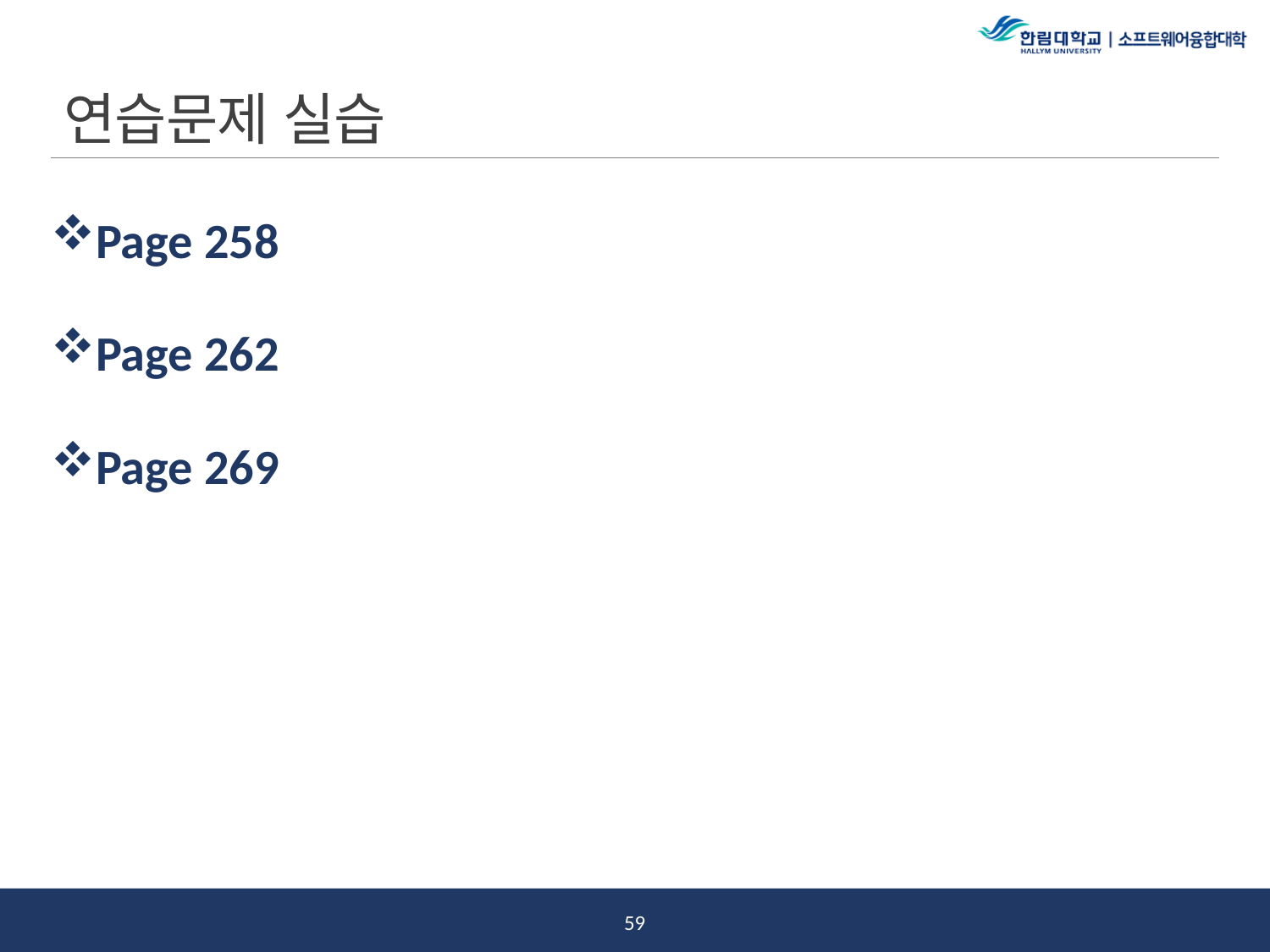

# 연습문제 실습
Page 258
Page 262
Page 269
59